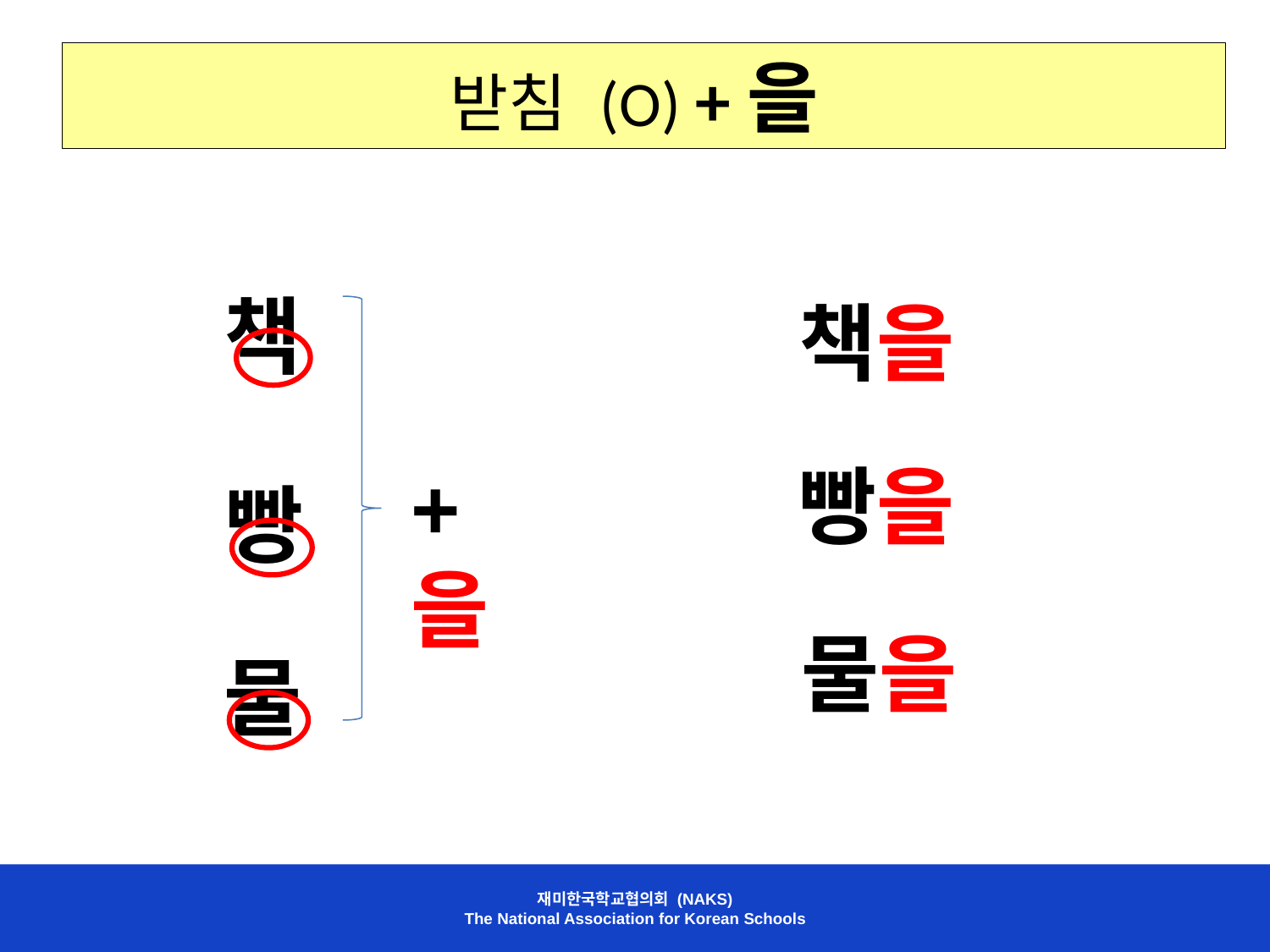

받침 (O) +을
# 책
책을

빵을
빵
+을

물을
물

재미한국학교협의회 (NAKS)
The National Association for Korean Schools